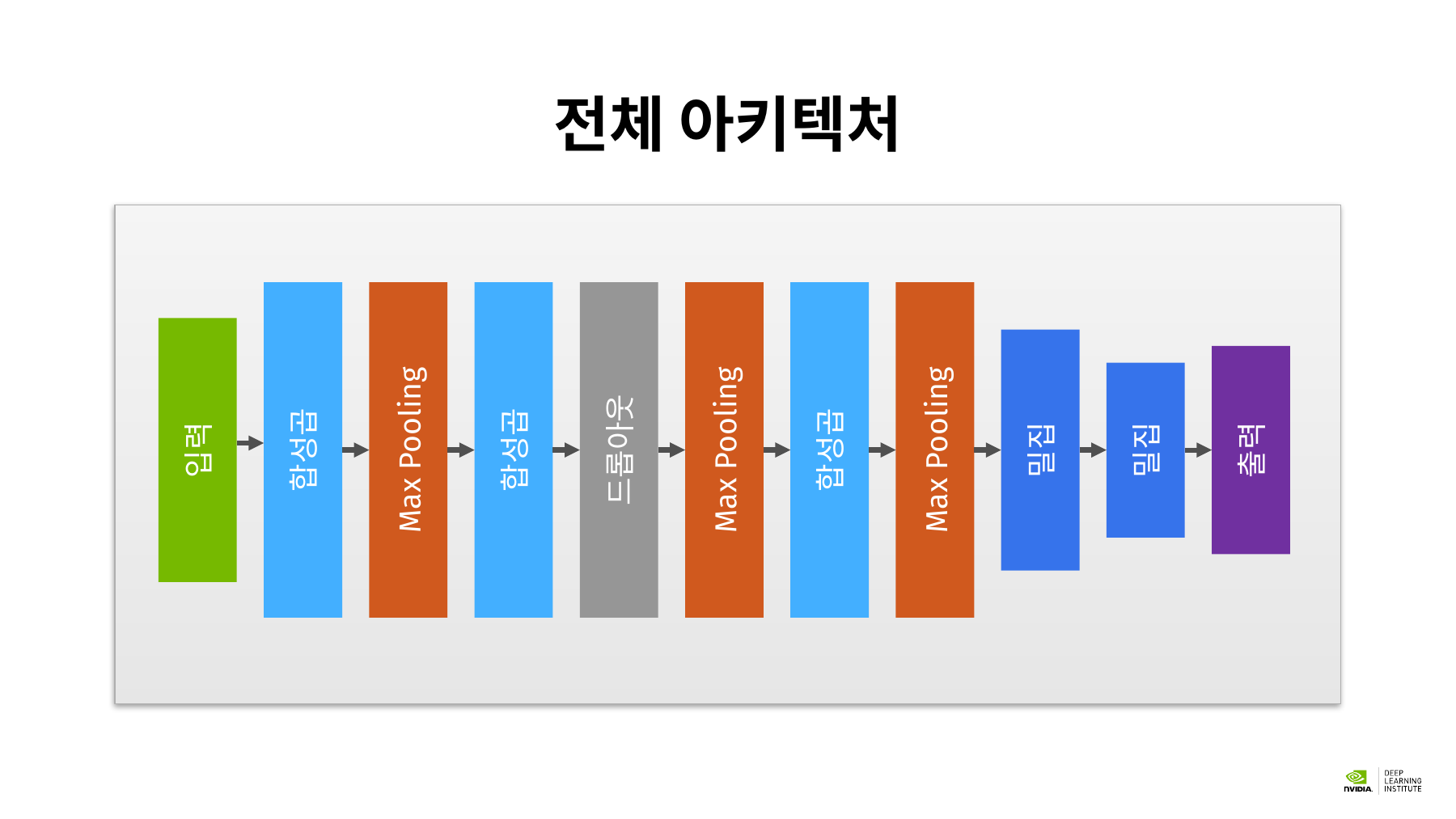

# 전체 아키텍처

입력
합성곱
Max Pooling
합성곱
드롭아웃
Max Pooling
합성곱
Max Pooling
밀집
밀집
출력